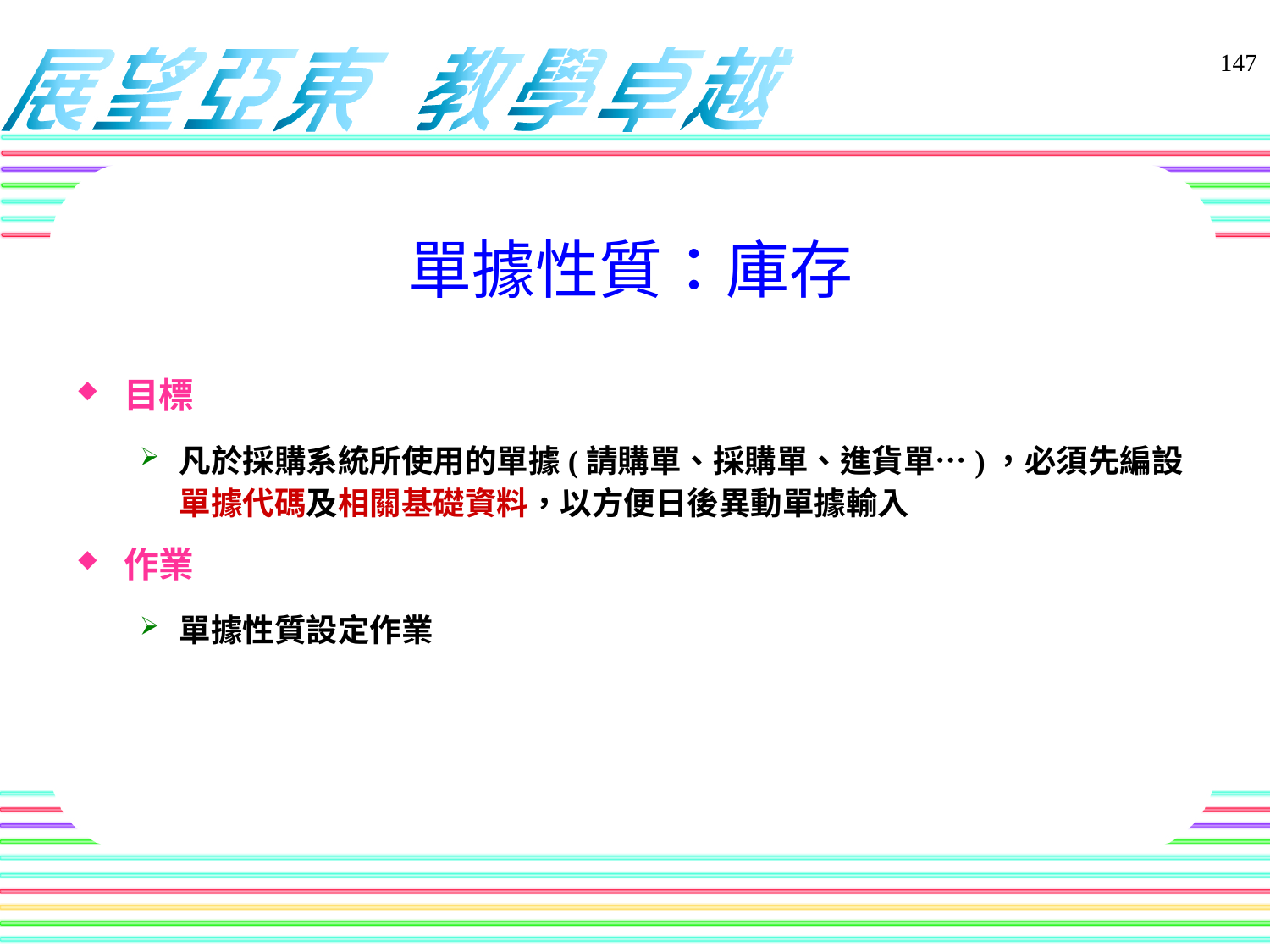

147
# 單據性質：庫存
目標
凡於採購系統所使用的單據(請購單、採購單、進貨單…)，必須先編設單據代碼及相關基礎資料，以方便日後異動單據輸入
作業
單據性質設定作業